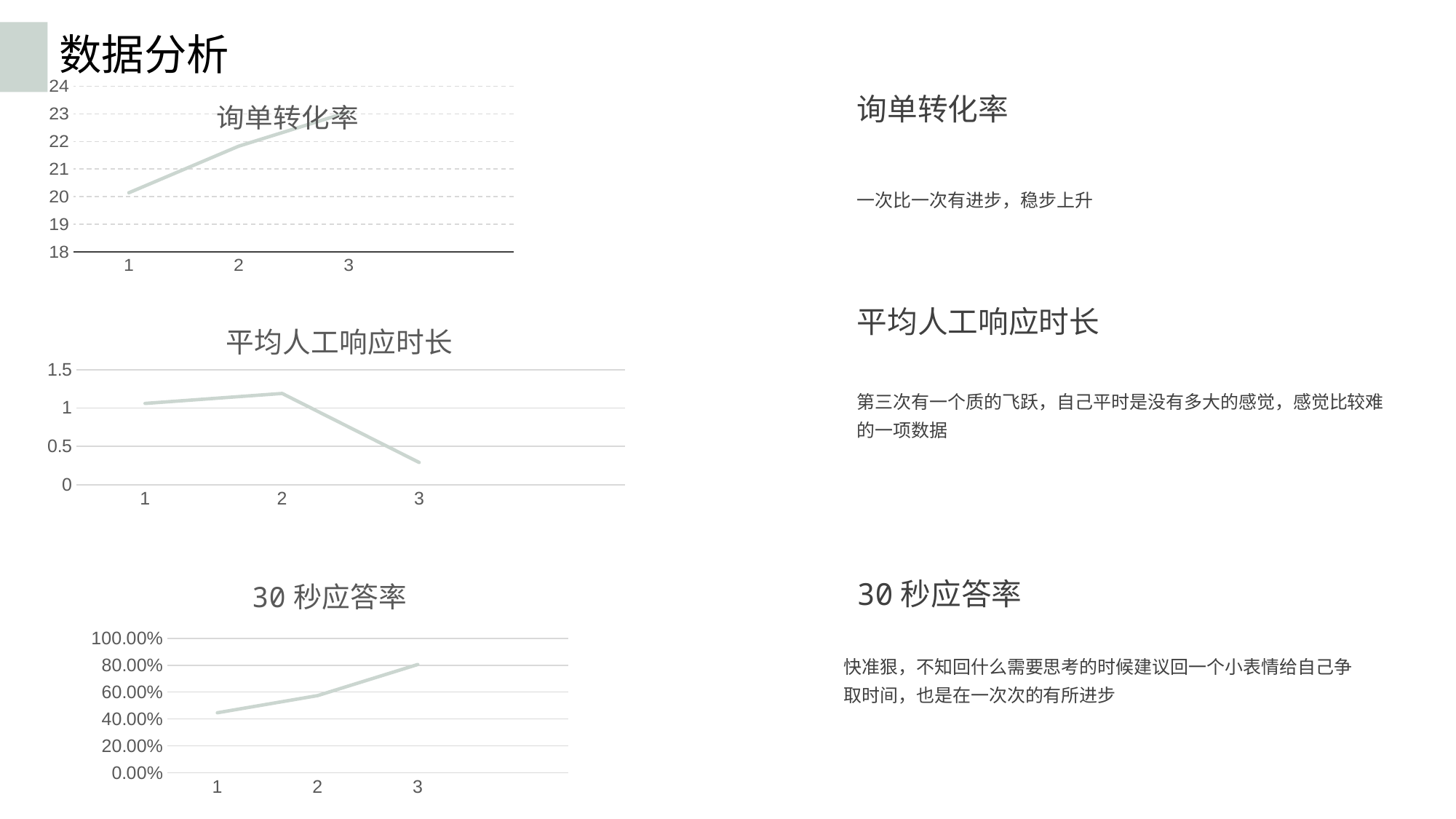

# 数据分析

### Chart: 询单转化率

| Category | 系列 1 | 列1 | 列2 |
|---|---|---|---|
| 1 | 20.14 | None | None |
| 2 | 21.83 | None | None |
| 3 | 23.07 | None | None |
|  | None | None | None |
询单转化率
一次比一次有进步，稳步上升

### Chart: 平均人工响应时长

| Category | 系列 1 | 列1 | 列2 |
|---|---|---|---|
| 1 | 1.06 | None | None |
| 2 | 1.19 | None | None |
| 3 | 0.29 | None | None |
|  | None | None | None |
平均人工响应时长
第三次有一个质的飞跃，自己平时是没有多大的感觉，感觉比较难的一项数据

### Chart: 30秒应答率

| Category | 系列 1 | 列1 | 列2 |
|---|---|---|---|
| 1 | 0.446 | None | None |
| 2 | 0.5737 | None | None |
| 3 | 0.806 | None | None |
|  | None | None | None |
30秒应答率
快准狠，不知回什么需要思考的时候建议回一个小表情给自己争取时间，也是在一次次的有所进步